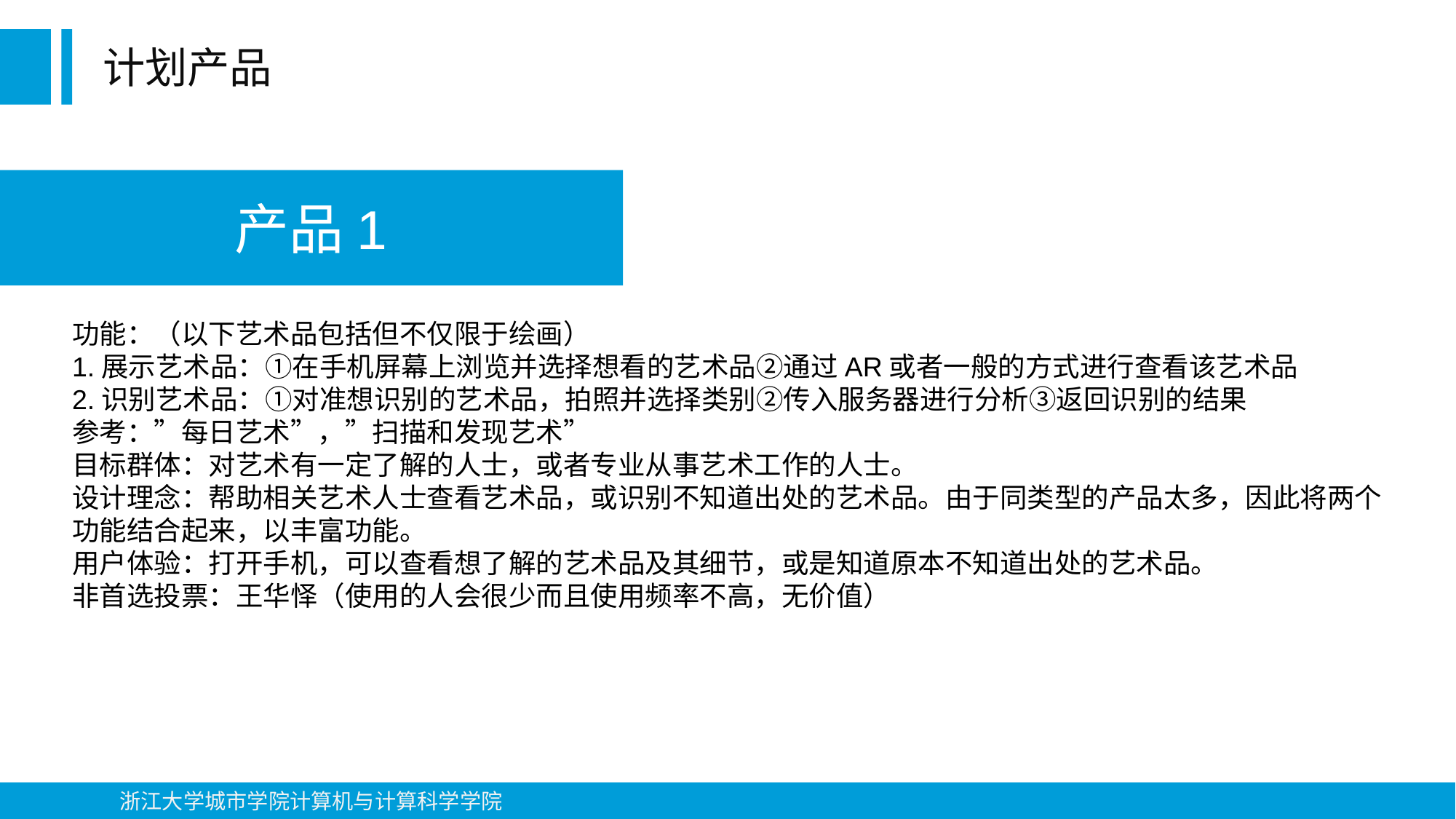

计划产品
产品1
功能：（以下艺术品包括但不仅限于绘画）
1.展示艺术品：①在手机屏幕上浏览并选择想看的艺术品②通过AR或者一般的方式进行查看该艺术品
2.识别艺术品：①对准想识别的艺术品，拍照并选择类别②传入服务器进行分析③返回识别的结果
参考：”每日艺术”，”扫描和发现艺术”
目标群体：对艺术有一定了解的人士，或者专业从事艺术工作的人士。
设计理念：帮助相关艺术人士查看艺术品，或识别不知道出处的艺术品。由于同类型的产品太多，因此将两个功能结合起来，以丰富功能。
用户体验：打开手机，可以查看想了解的艺术品及其细节，或是知道原本不知道出处的艺术品。
非首选投票：王华怿（使用的人会很少而且使用频率不高，无价值）

浙江大学城市学院计算机与计算科学学院